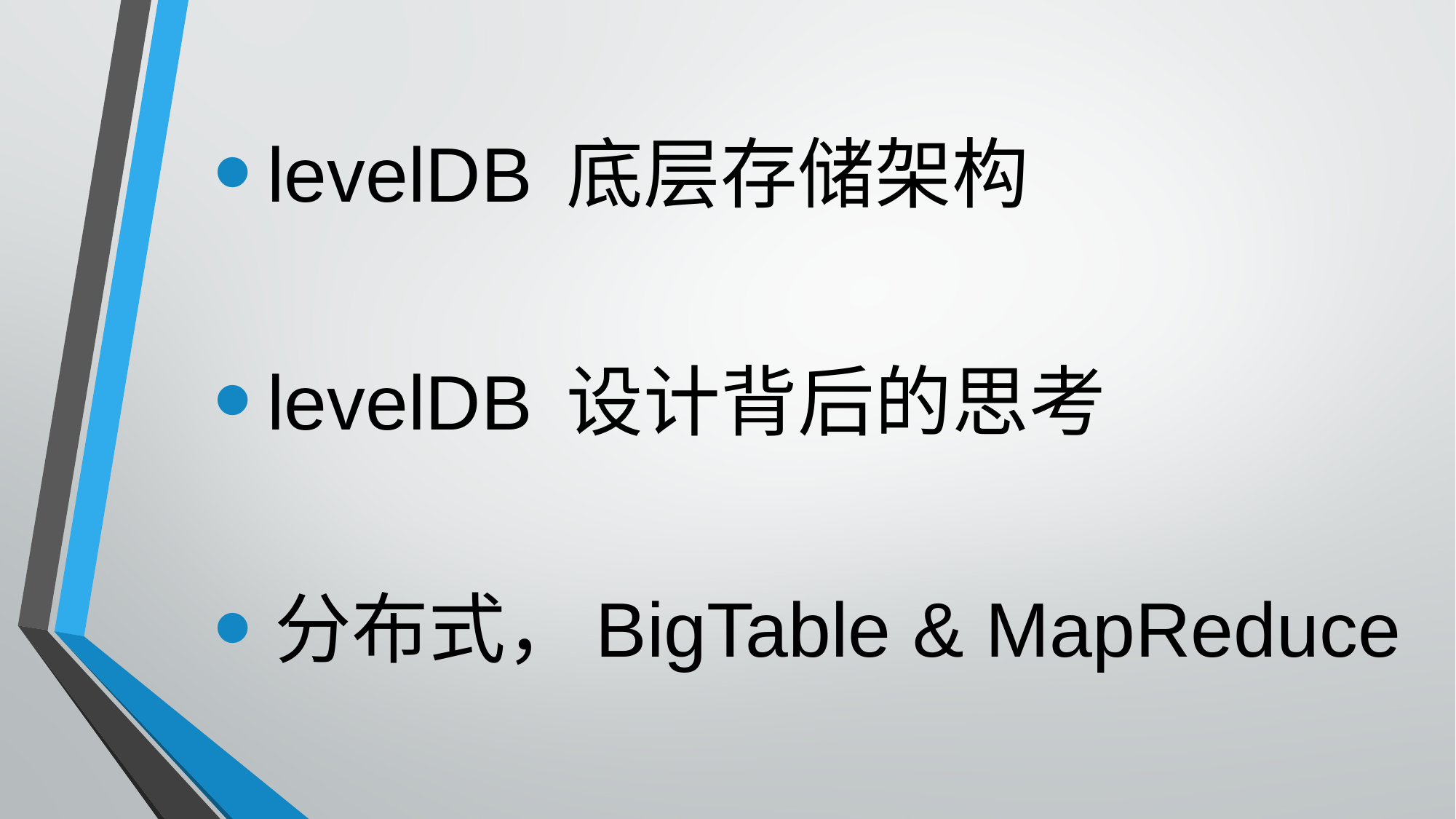

levelDB 底层存储架构

 levelDB 设计背后的思考

 分布式，BigTable & MapReduce